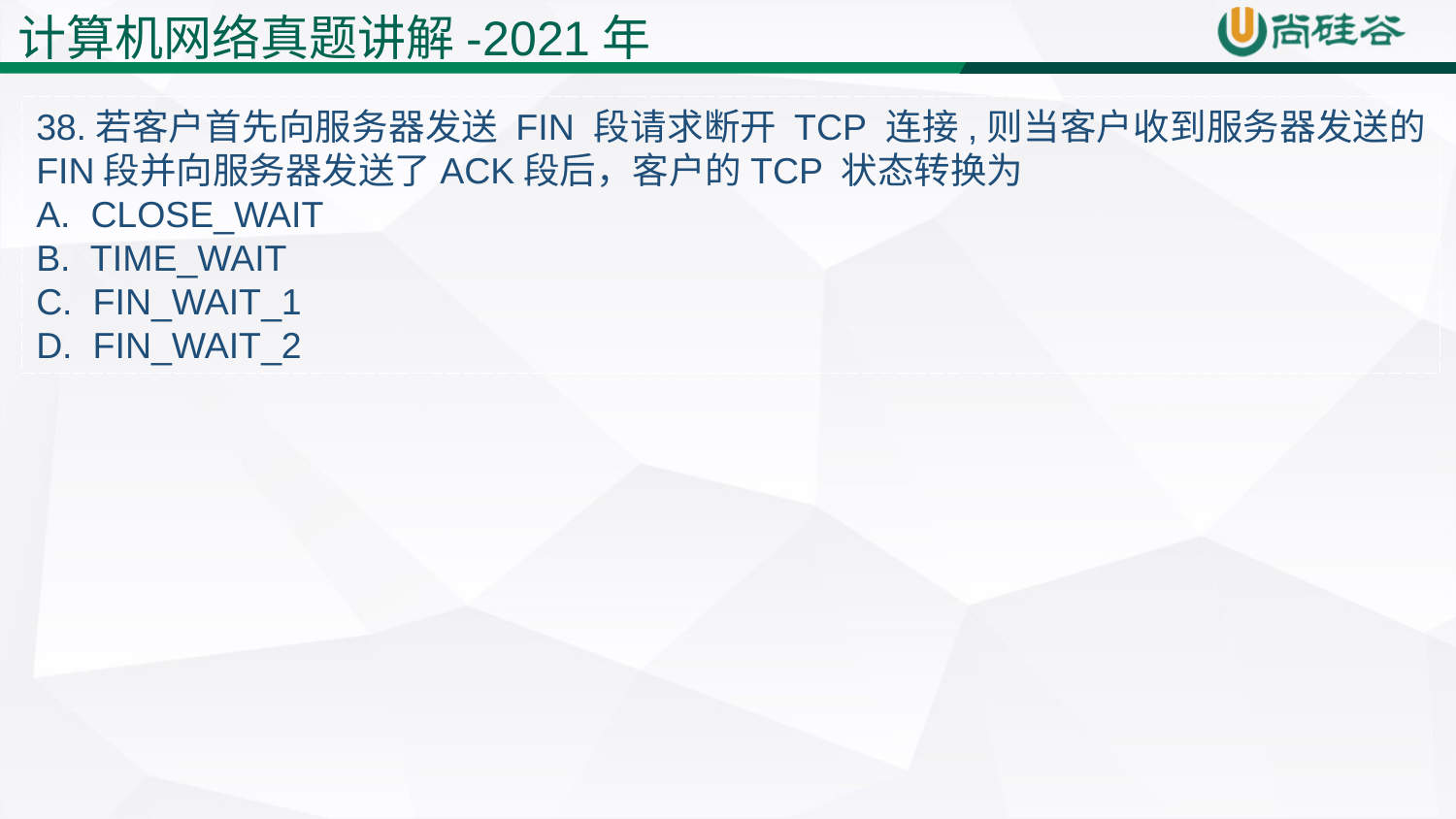

计算机网络真题讲解-2021年

38.若客户首先向服务器发送 FIN 段请求断开 TCP 连接,则当客户收到服务器发送的 FIN段并向服务器发送了ACK段后，客户的TCP 状态转换为
CLOSE_WAIT
B.  TIME_WAIT
C.  FIN_WAIT_1
D.  FIN_WAIT_2